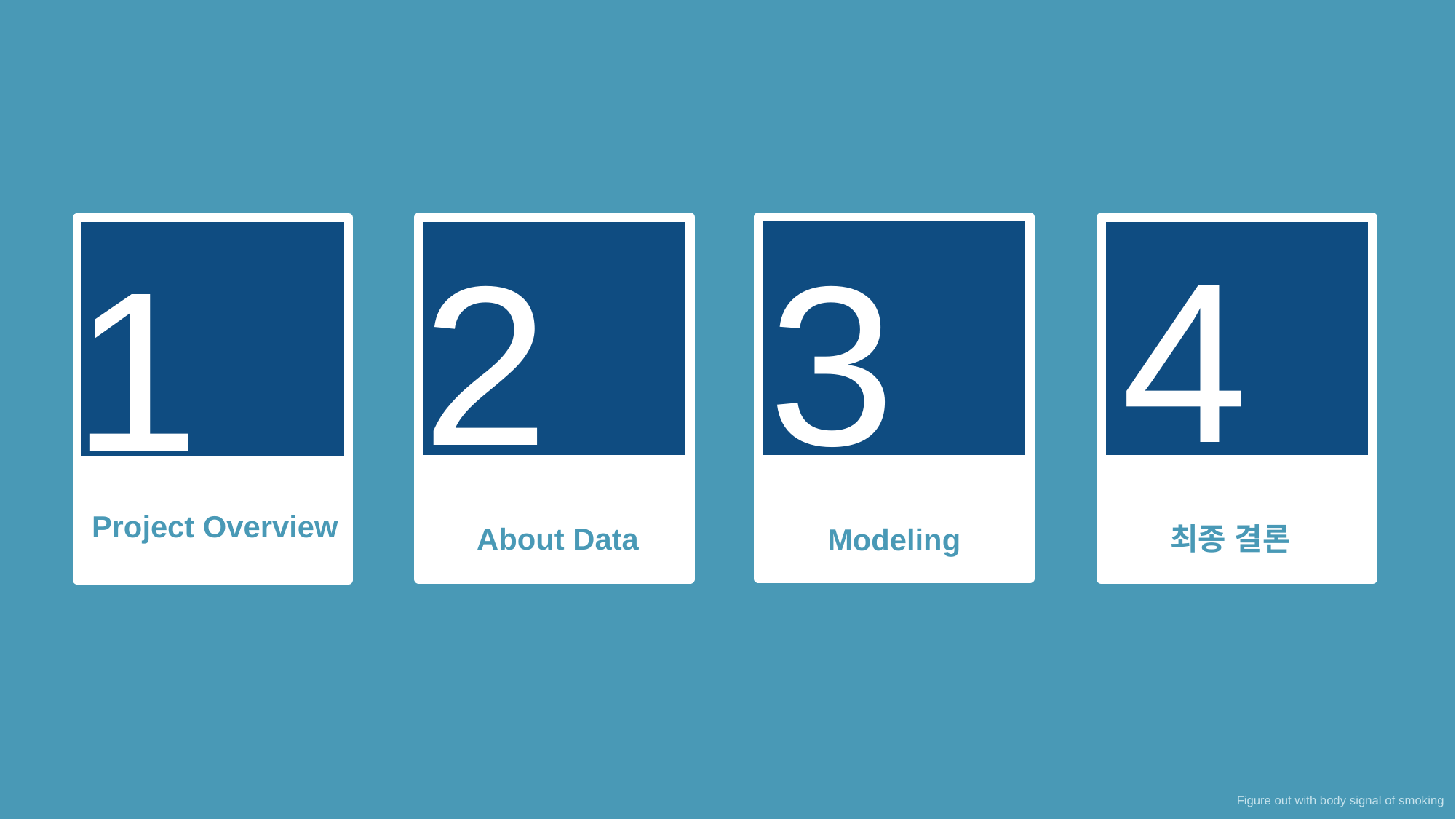

4
3
2

About Data
1

최종 결론
Project Overview

Modeling
Figure out with body signal of smoking